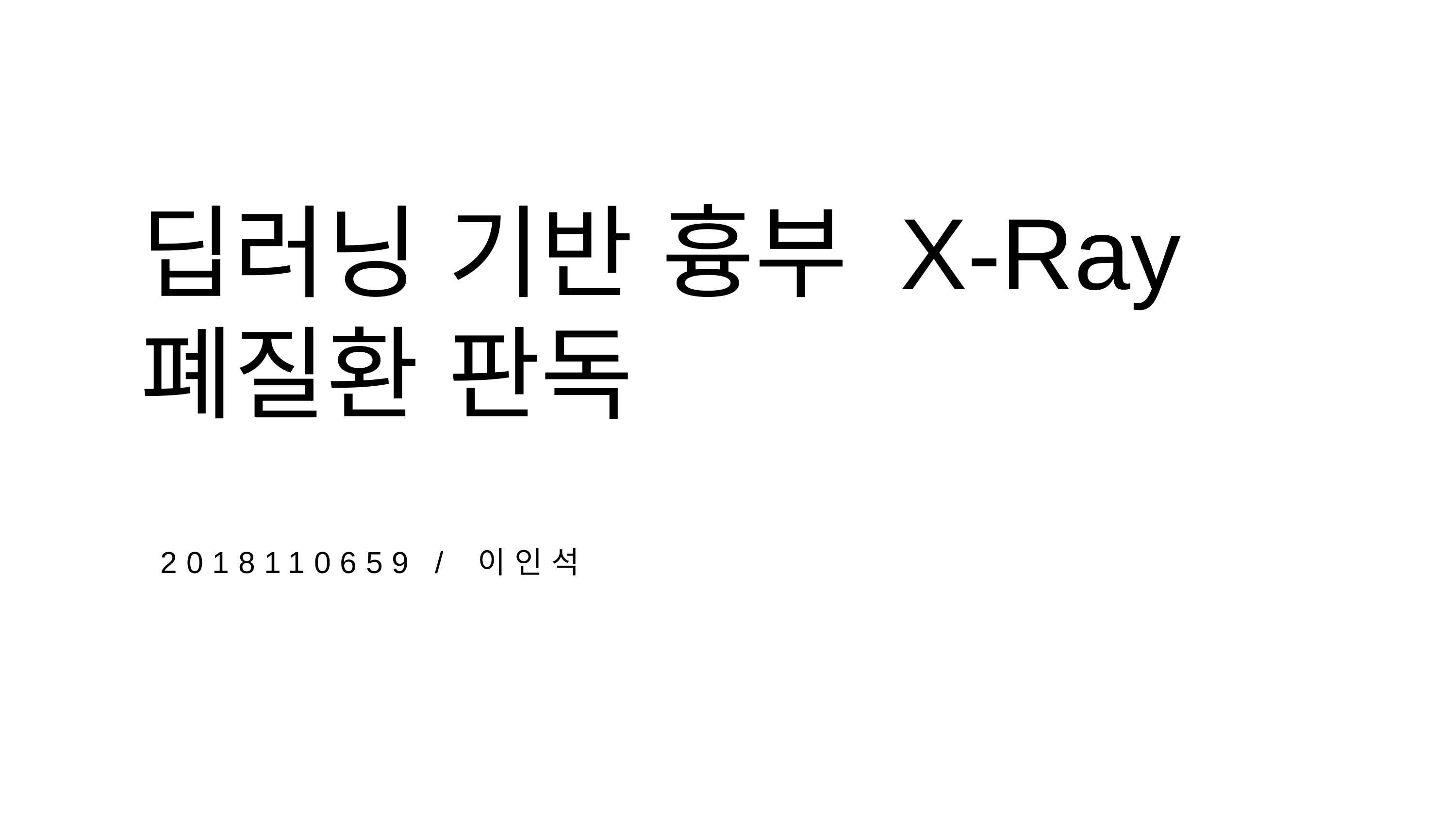

딥러닝 기반 흉부 X-Ray
폐질환 판독
2018110659 / 이인석